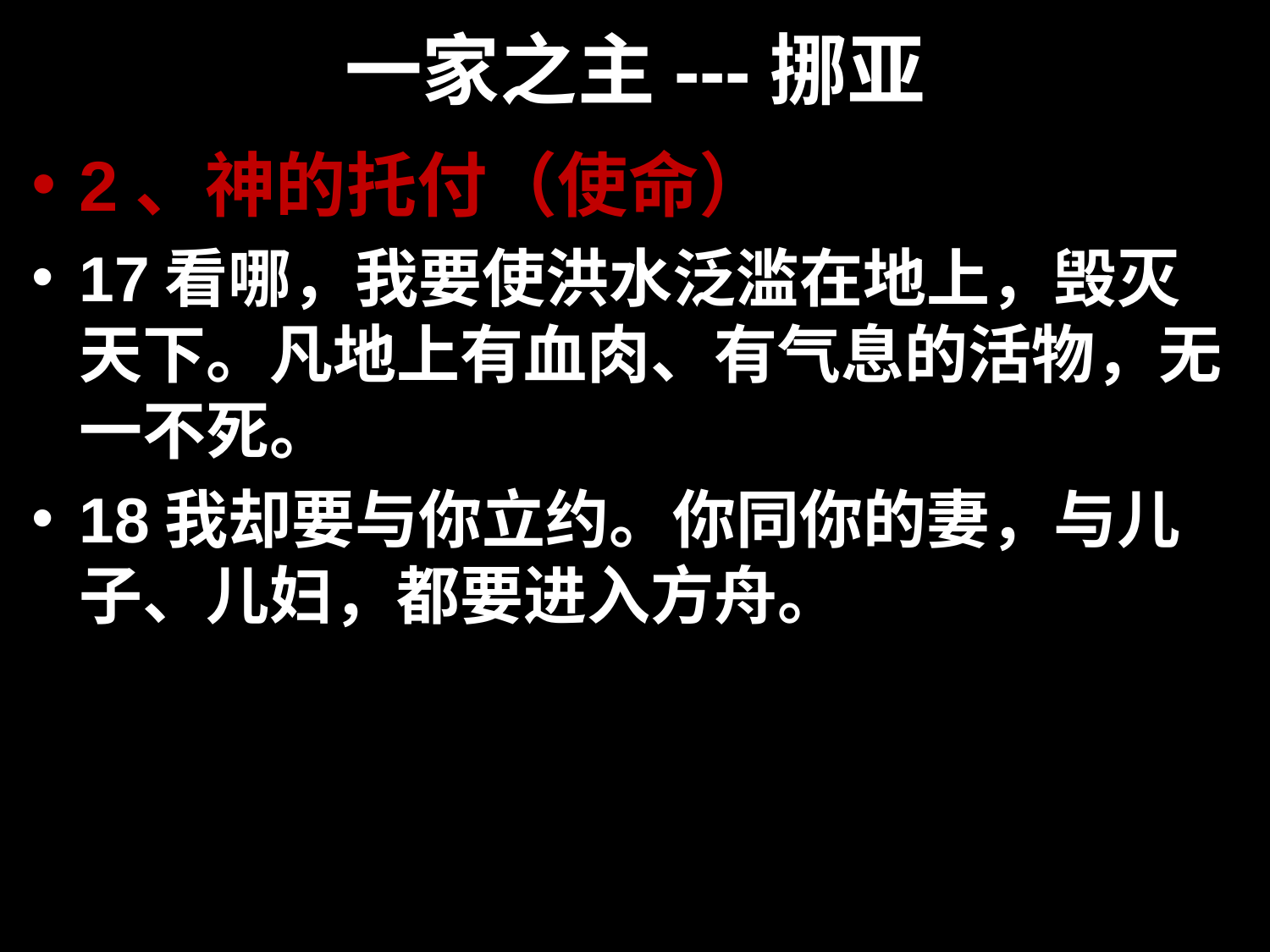

# 一家之主---挪亚
2、神的托付（使命）
17看哪，我要使洪水泛滥在地上，毁灭天下。凡地上有血肉、有气息的活物，无一不死。
18我却要与你立约。你同你的妻，与儿子、儿妇，都要进入方舟。

15